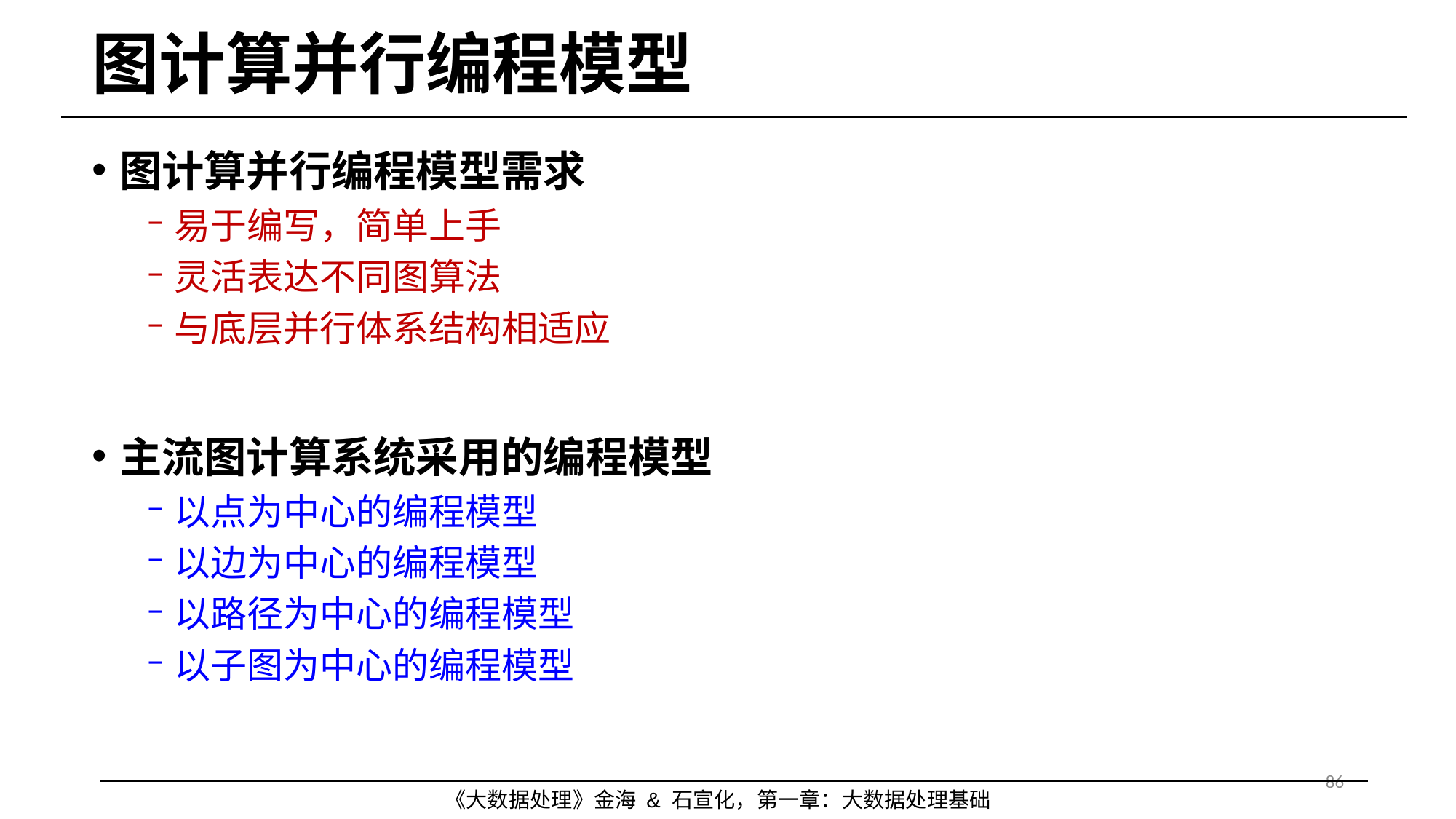

# 图计算并行编程模型
图计算并行编程模型需求
易于编写，简单上手
灵活表达不同图算法
与底层并行体系结构相适应

主流图计算系统采用的编程模型
以点为中心的编程模型
以边为中心的编程模型
以路径为中心的编程模型
以子图为中心的编程模型
86